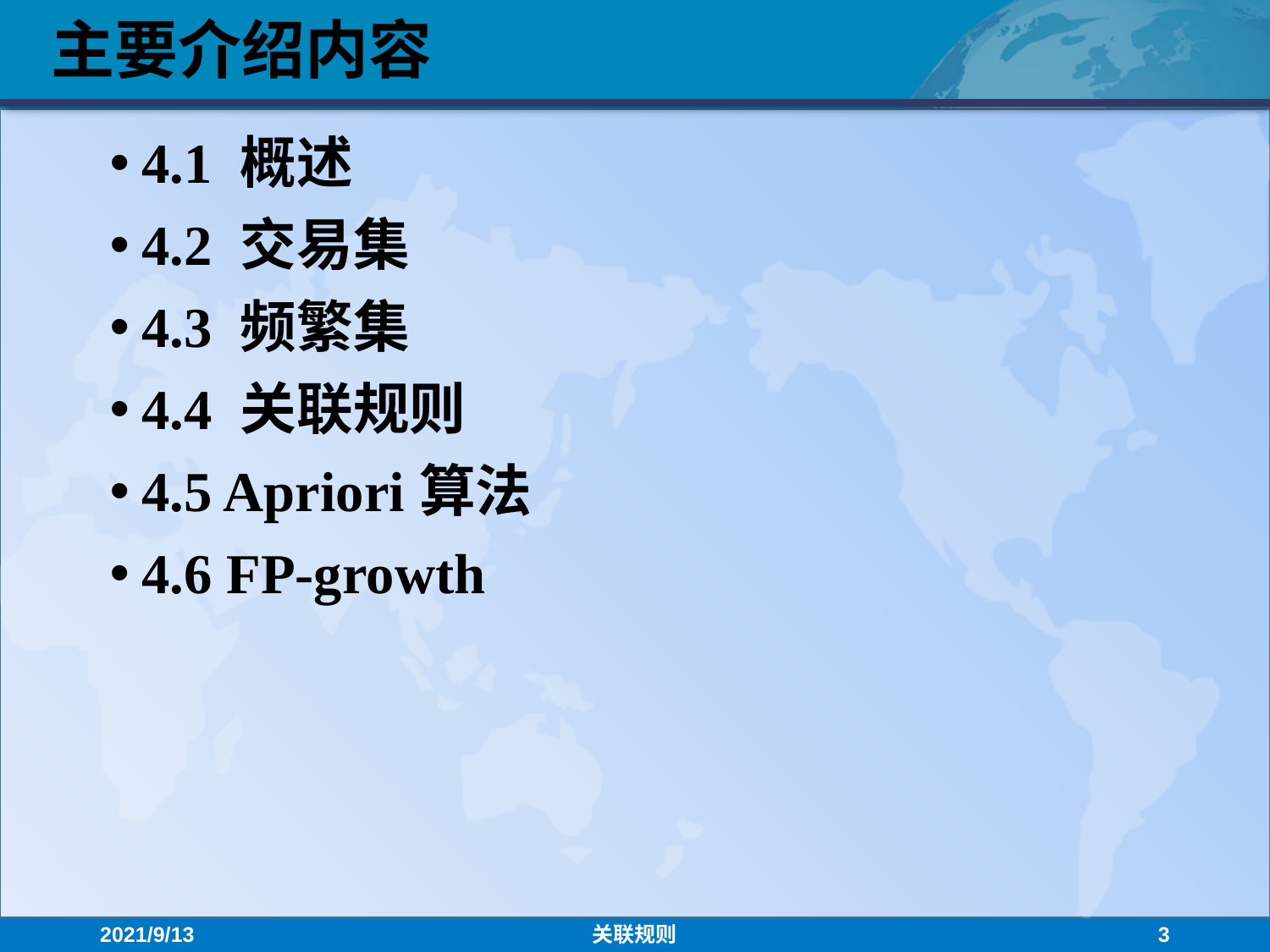

主要介绍内容
4.1 概述
4.2 交易集
4.3 频繁集
4.4 关联规则
4.5 Apriori算法
4.6 FP-growth
2021/9/13
关联规则
3